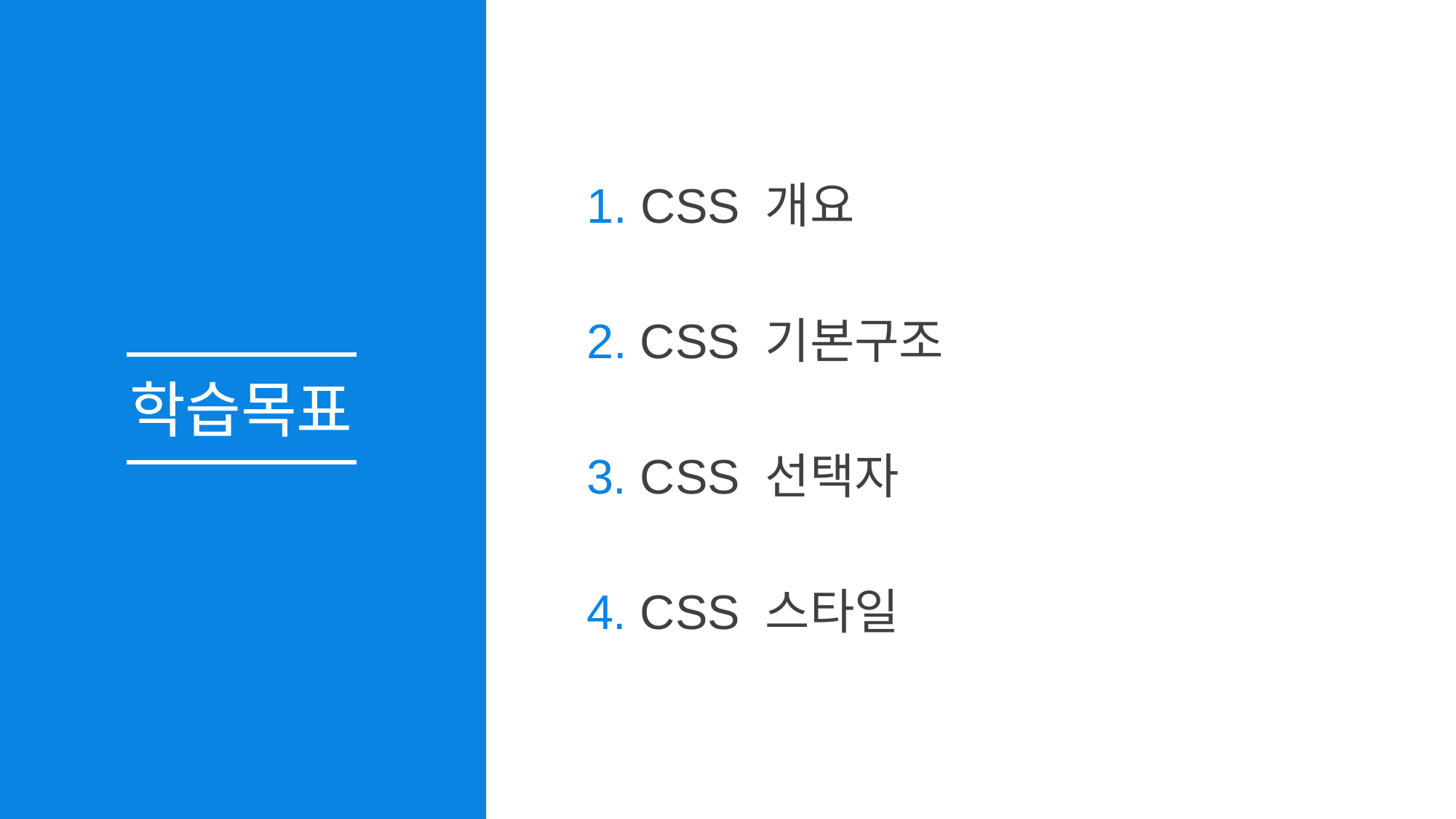

1. CSS 개요
2. CSS 기본구조
학습목표
3. CSS 선택자
4. CSS 스타일